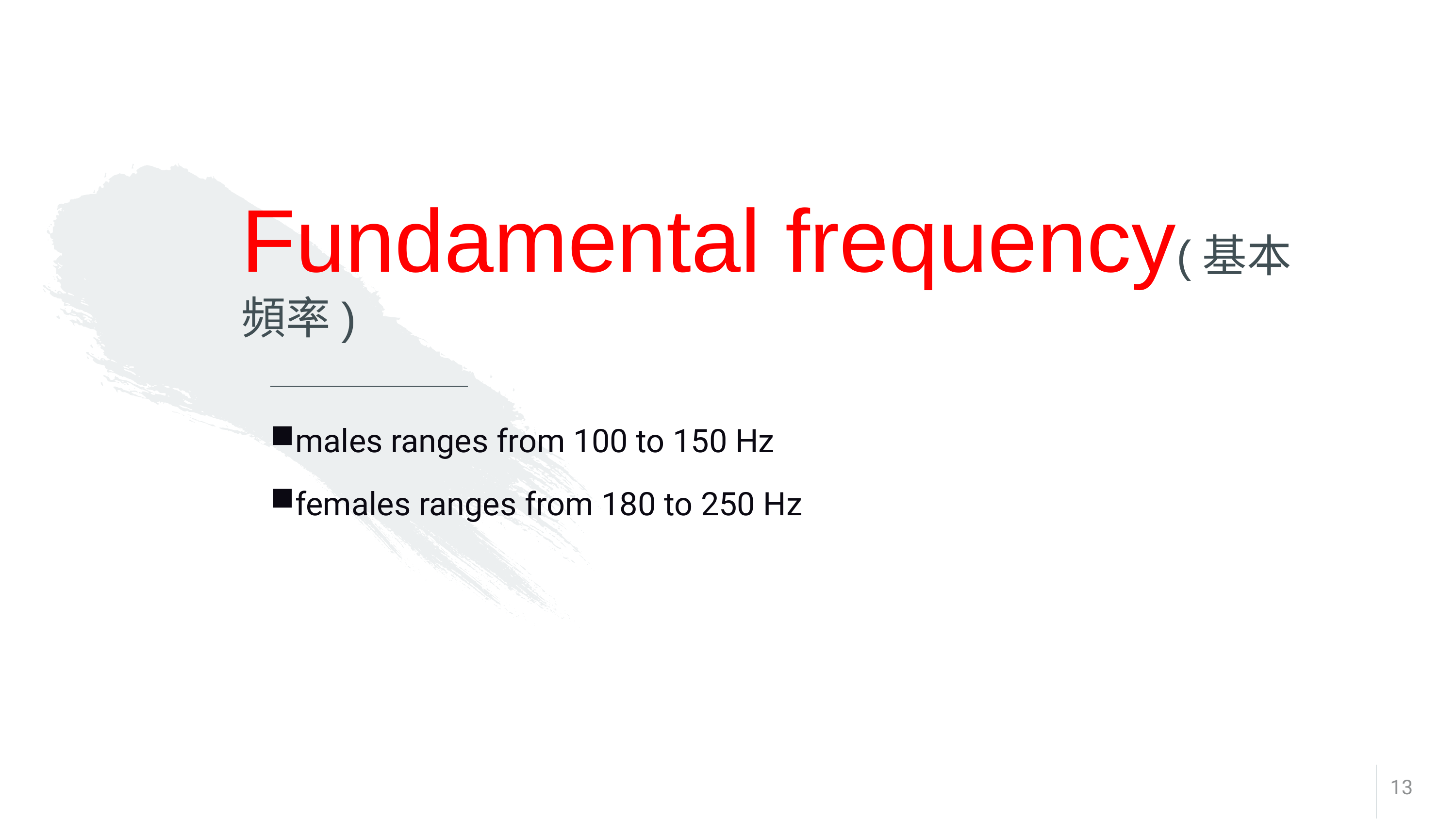

# Fundamental frequency(基本頻率)
males ranges from 100 to 150 Hz
females ranges from 180 to 250 Hz
13